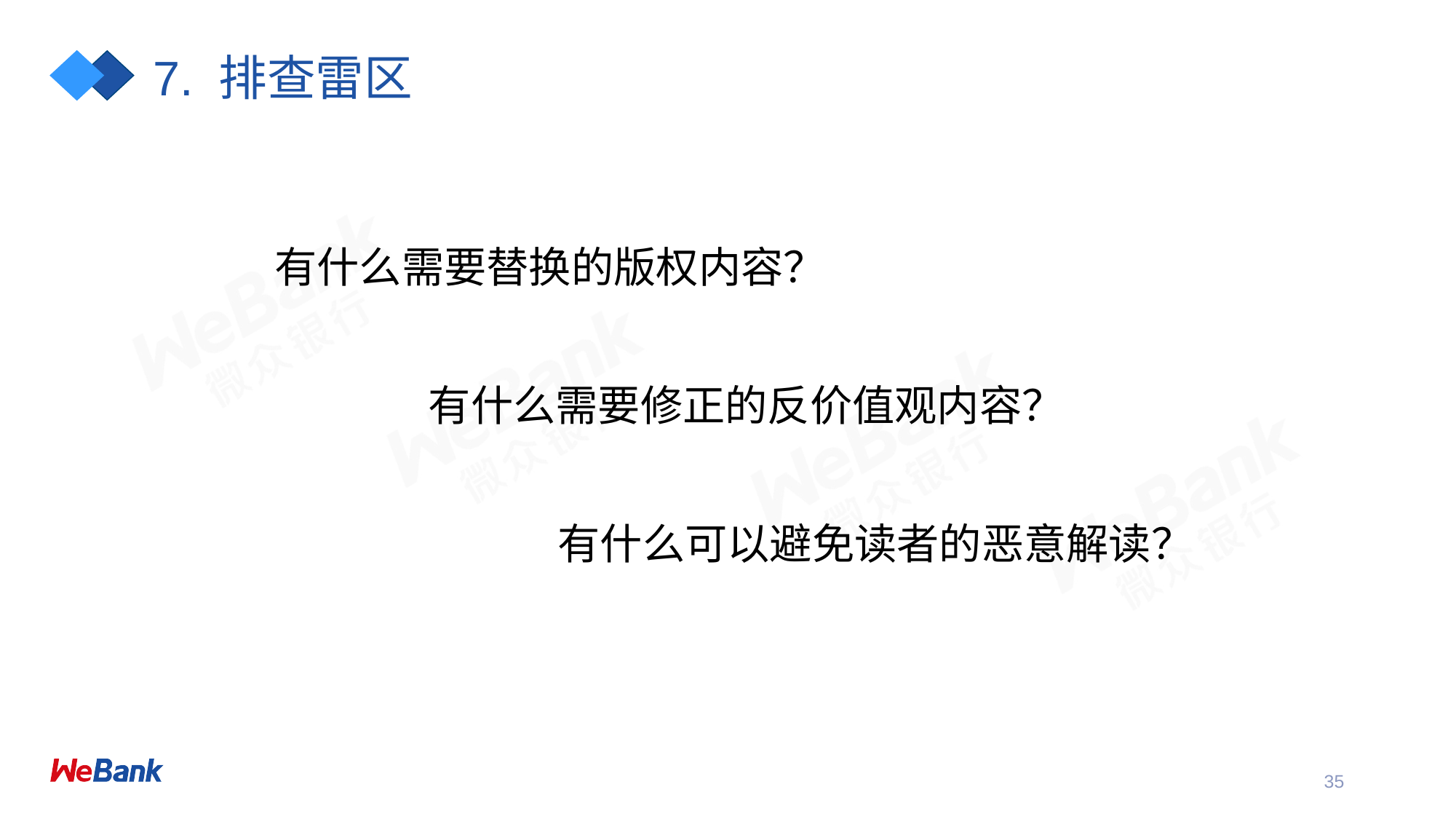

# 7. 排查雷区
有什么需要替换的版权内容？
有什么需要修正的反价值观内容？
有什么可以避免读者的恶意解读？
35